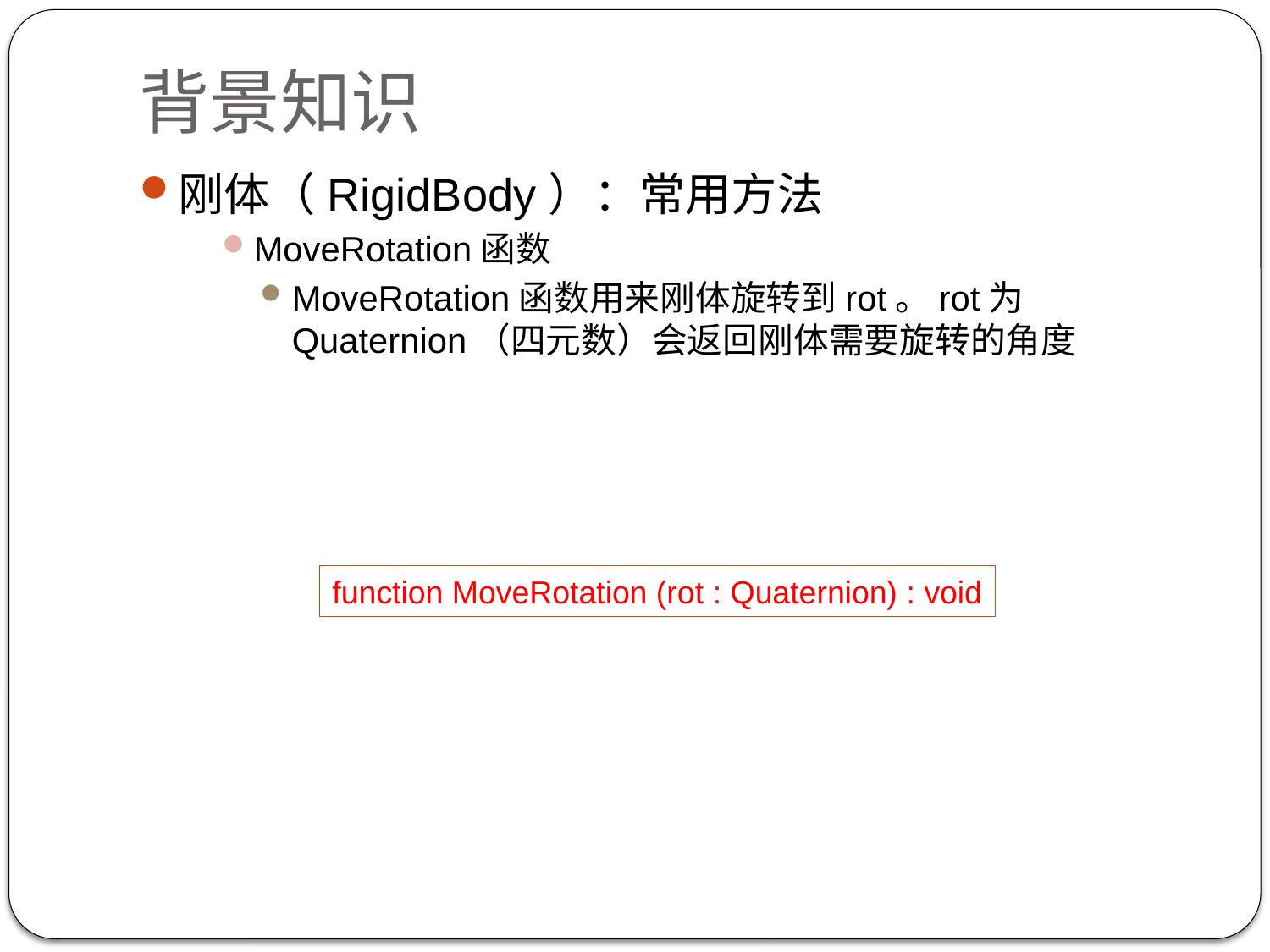

# 背景知识
刚体（RigidBody）：常用方法
MoveRotation函数
MoveRotation函数用来刚体旋转到rot。rot为Quaternion（四元数）会返回刚体需要旋转的角度
function MoveRotation (rot : Quaternion) : void